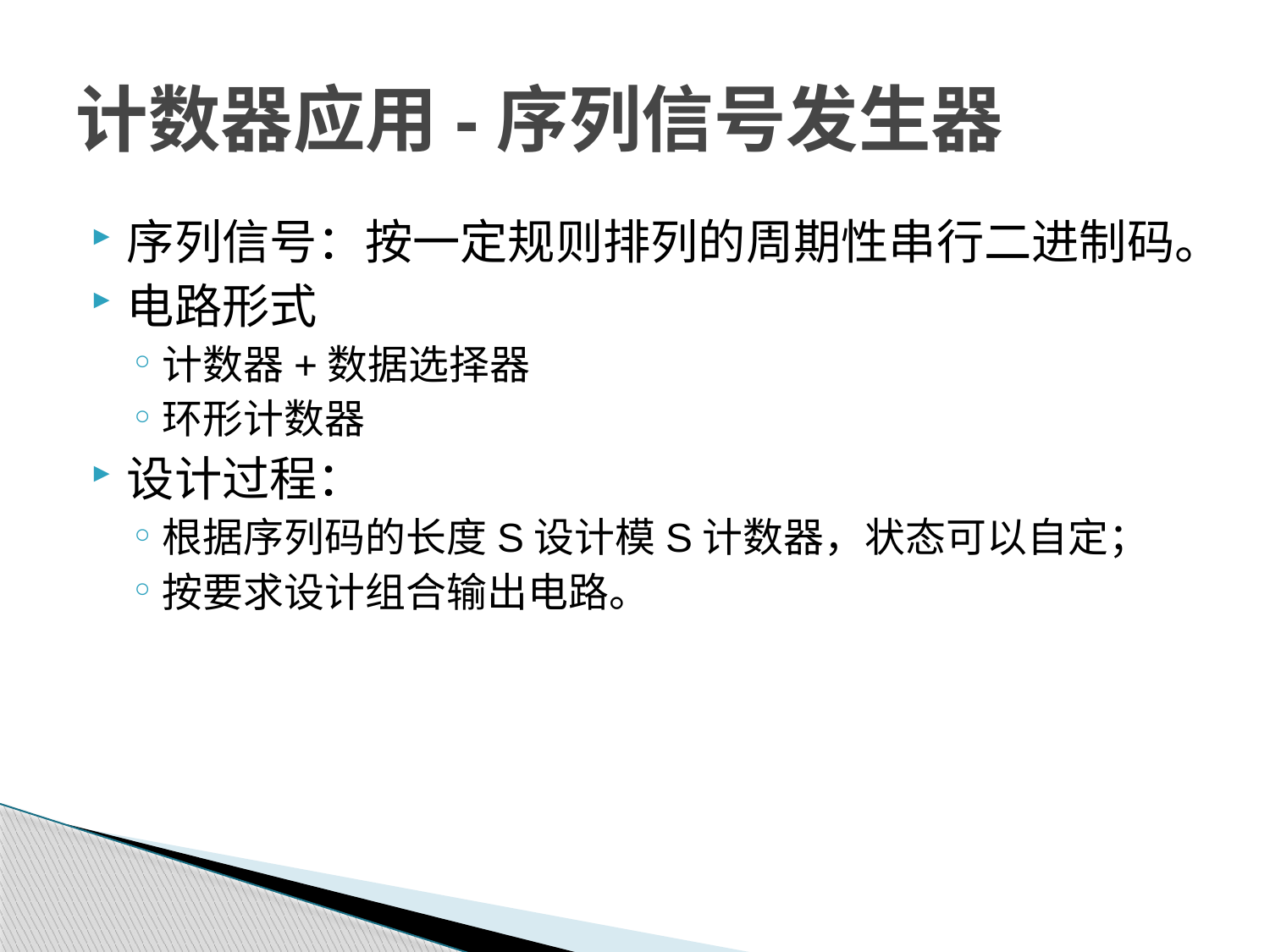

# 计数器应用-序列信号发生器
序列信号：按一定规则排列的周期性串行二进制码。
电路形式
计数器+数据选择器
环形计数器
设计过程：
根据序列码的长度S设计模S计数器，状态可以自定；
按要求设计组合输出电路。